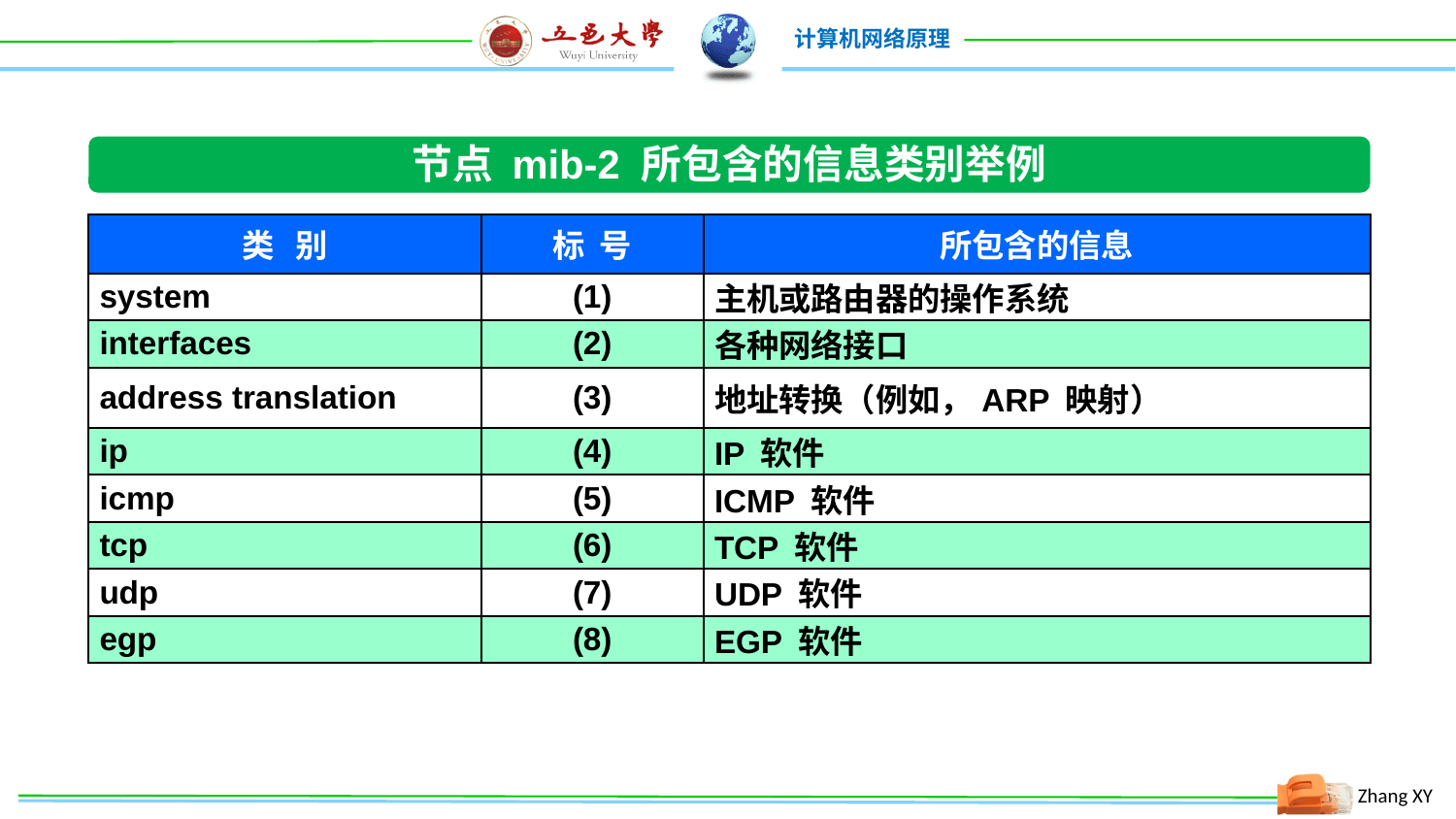

节点 mib-2 所包含的信息类别举例

| 类 别 | 标 号 | 所包含的信息 |
| --- | --- | --- |
| system | (1) | 主机或路由器的操作系统 |
| interfaces | (2) | 各种网络接口 |
| address translation | (3) | 地址转换（例如，ARP 映射） |
| ip | (4) | IP 软件 |
| icmp | (5) | ICMP 软件 |
| tcp | (6) | TCP 软件 |
| udp | (7) | UDP 软件 |
| egp | (8) | EGP 软件 |